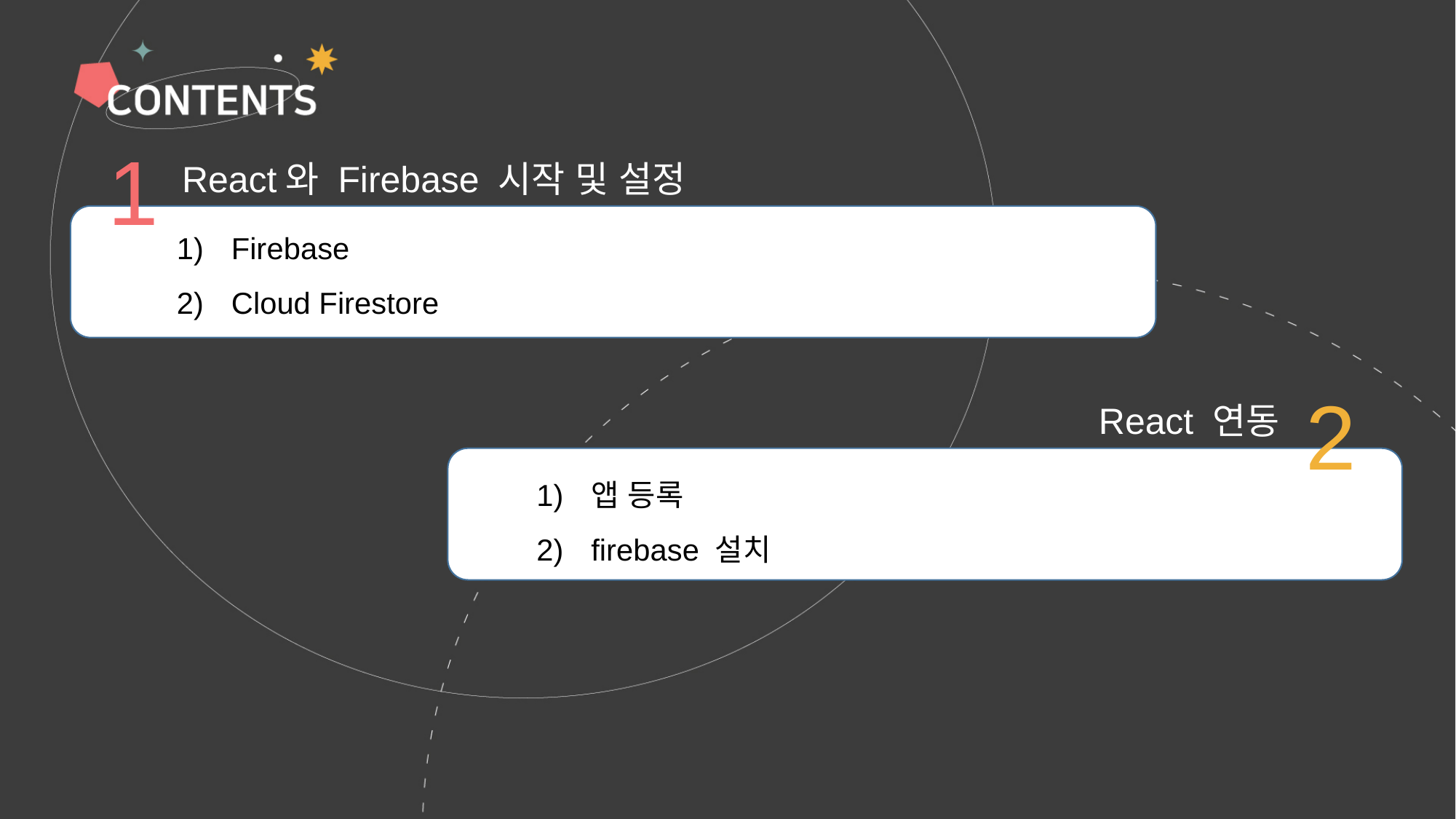

1
React와 Firebase 시작 및 설정
Firebase
Cloud Firestore

2
React 연동

앱 등록
firebase 설치